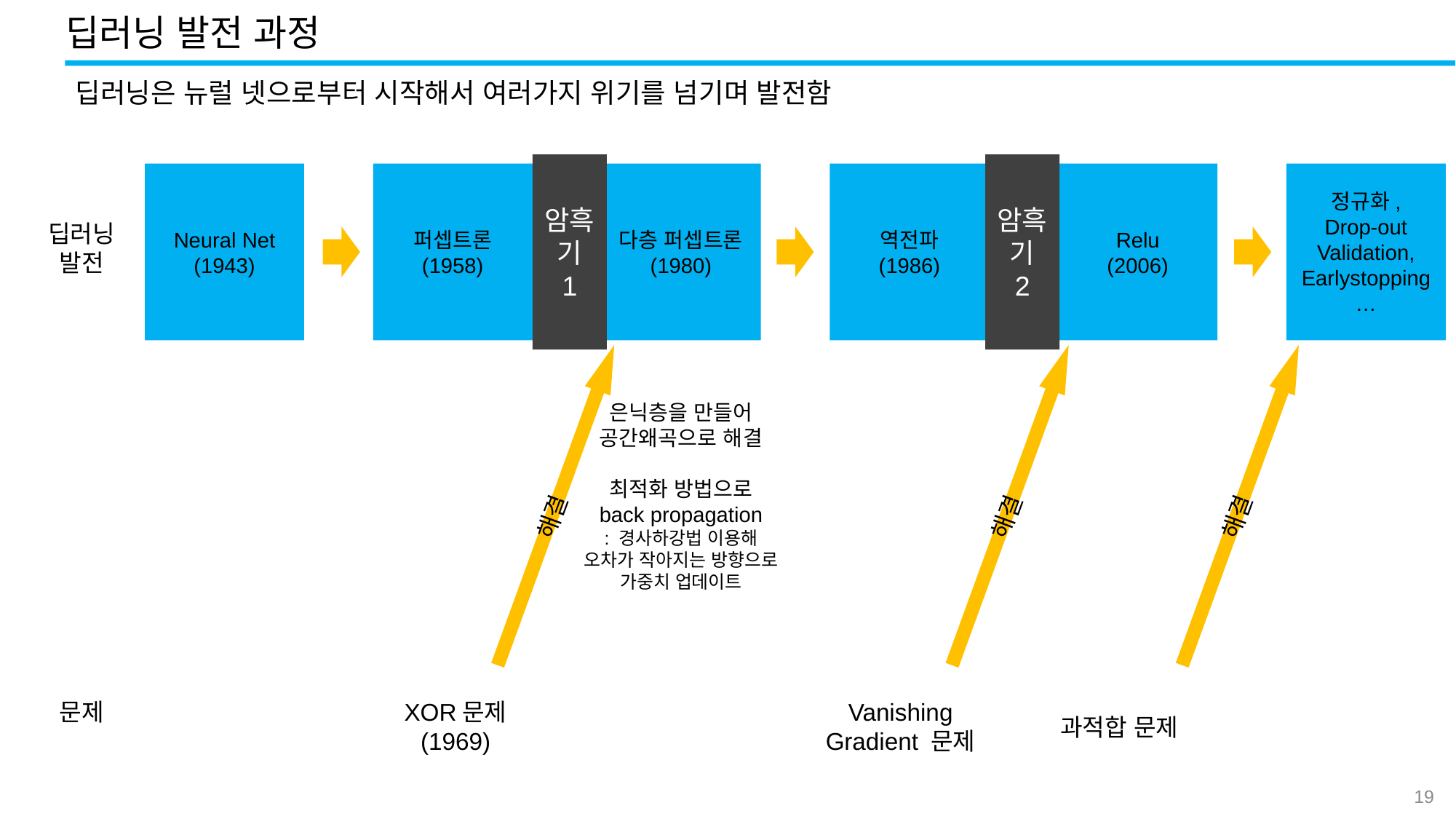

딥러닝 발전 과정

딥러닝은 뉴럴 넷으로부터 시작해서 여러가지 위기를 넘기며 발전함
암흑기
1
암흑기
2
Neural Net
(1943)
퍼셉트론
(1958)
다층 퍼셉트론
(1980)
역전파
(1986)
Relu
(2006)
정규화,
Drop-out
Validation,
Earlystopping
…
딥러닝
발전

은닉층을 만들어
공간왜곡으로 해결

최적화 방법으로
back propagation
: 경사하강법 이용해
오차가 작아지는 방향으로 가중치 업데이트
해결
해결
해결
문제
XOR문제
(1969)
Vanishing
Gradient 문제
과적합 문제
19